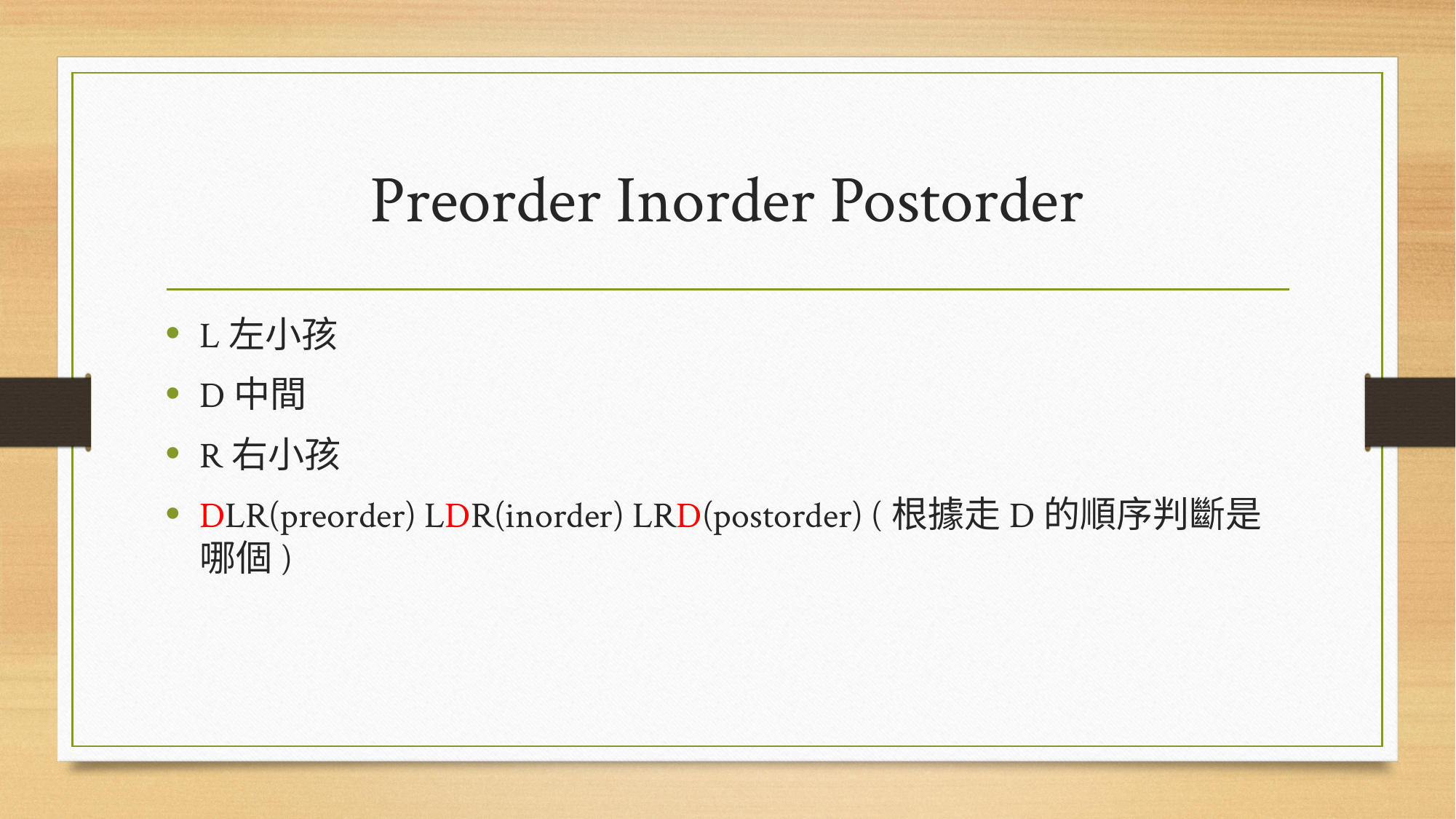

# Preorder Inorder Postorder
L左小孩
D中間
R右小孩
DLR(preorder) LDR(inorder) LRD(postorder) (根據走D的順序判斷是哪個)